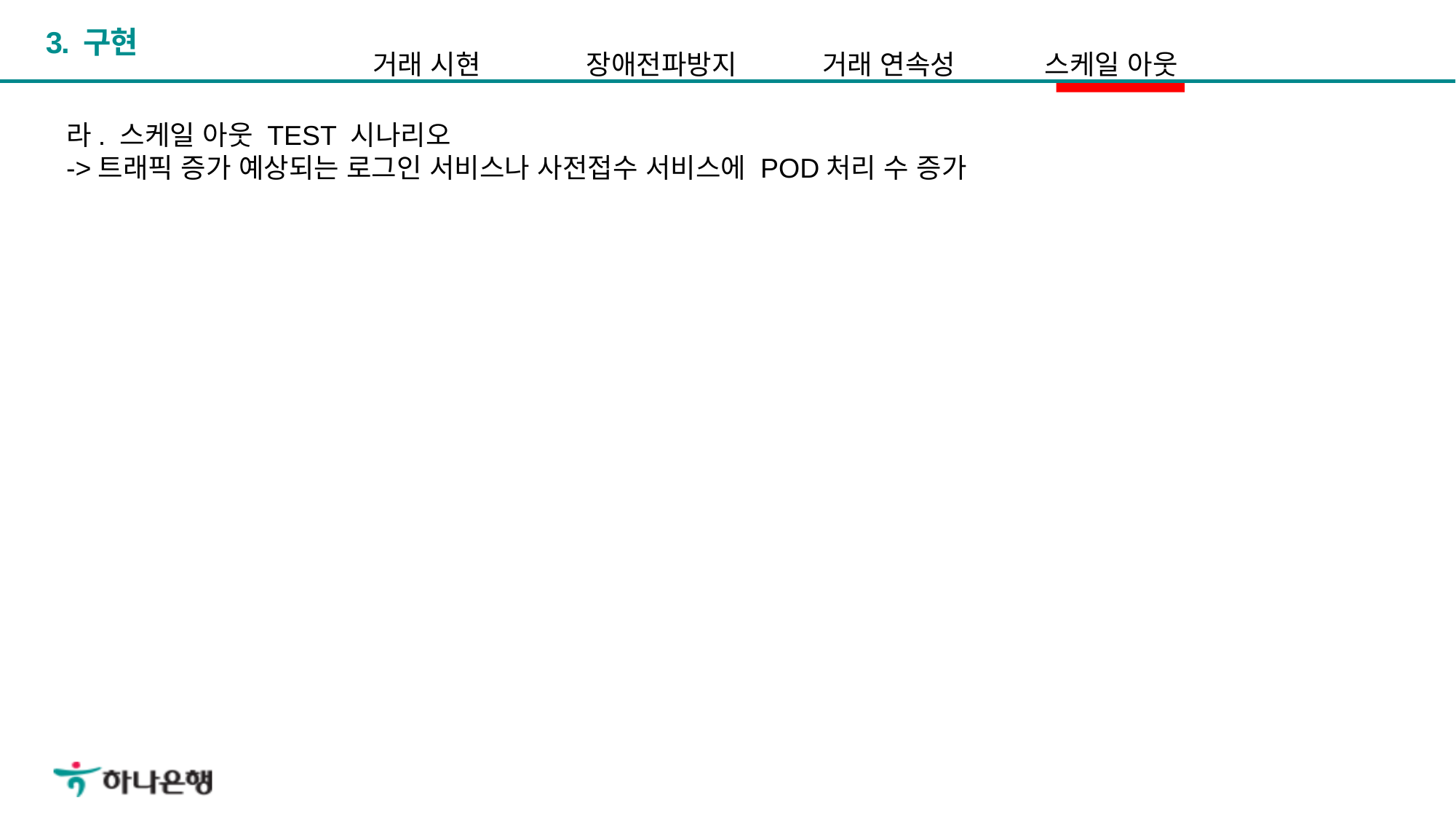

# 3. 구현
거래 시현
장애전파방지
거래 연속성
스케일 아웃

라. 스케일 아웃 TEST 시나리오
->트래픽 증가 예상되는 로그인 서비스나 사전접수 서비스에 POD처리 수 증가